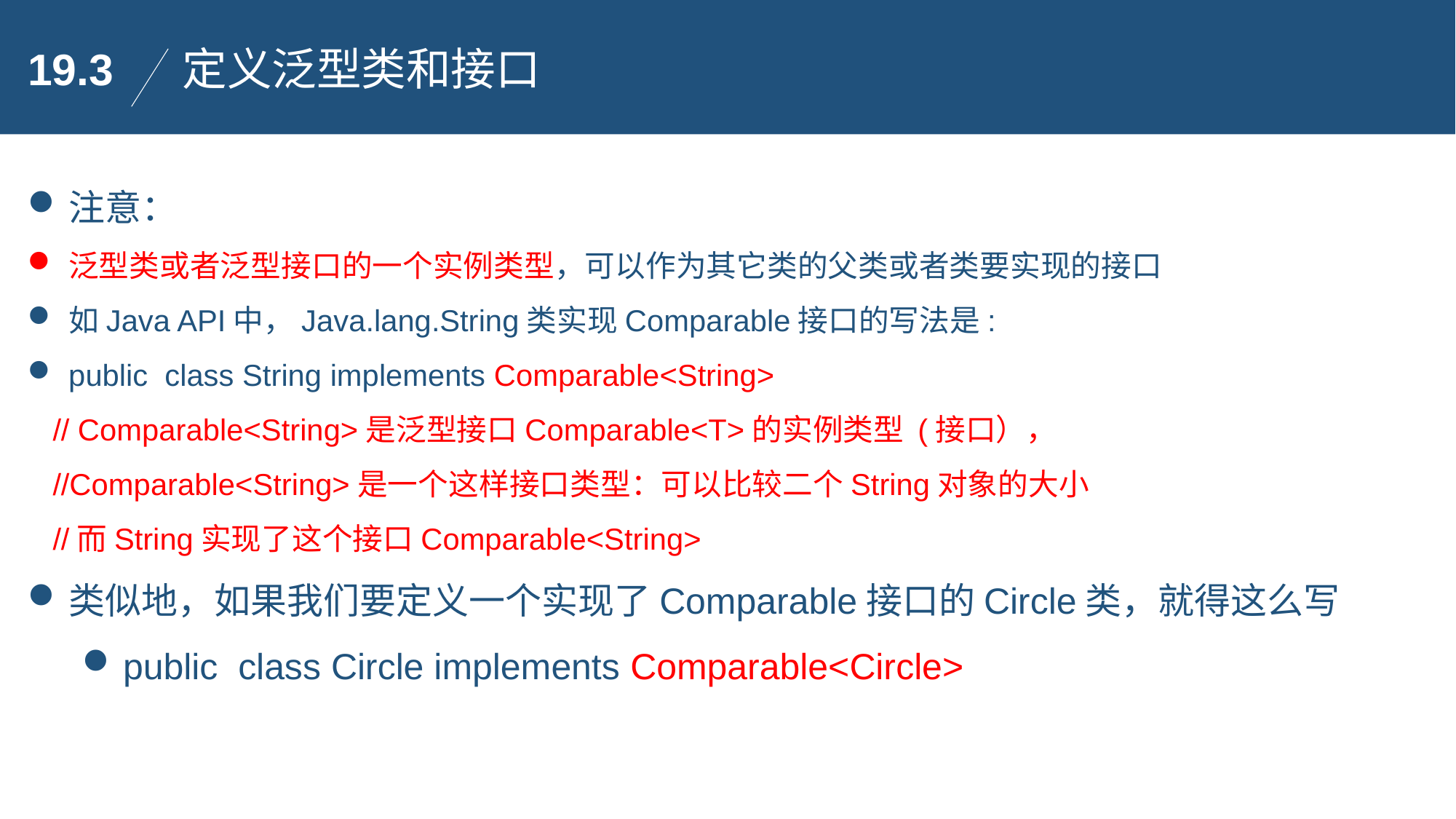

19.3
定义泛型类和接口
注意：
泛型类或者泛型接口的一个实例类型，可以作为其它类的父类或者类要实现的接口
如Java API中，Java.lang.String类实现Comparable接口的写法是:
public  class String implements Comparable<String>
   // Comparable<String>是泛型接口Comparable<T>的实例类型 (接口），
   //Comparable<String>是一个这样接口类型：可以比较二个String对象的大小
   //而String实现了这个接口Comparable<String>
类似地，如果我们要定义一个实现了Comparable接口的Circle类，就得这么写
public  class Circle implements Comparable<Circle>